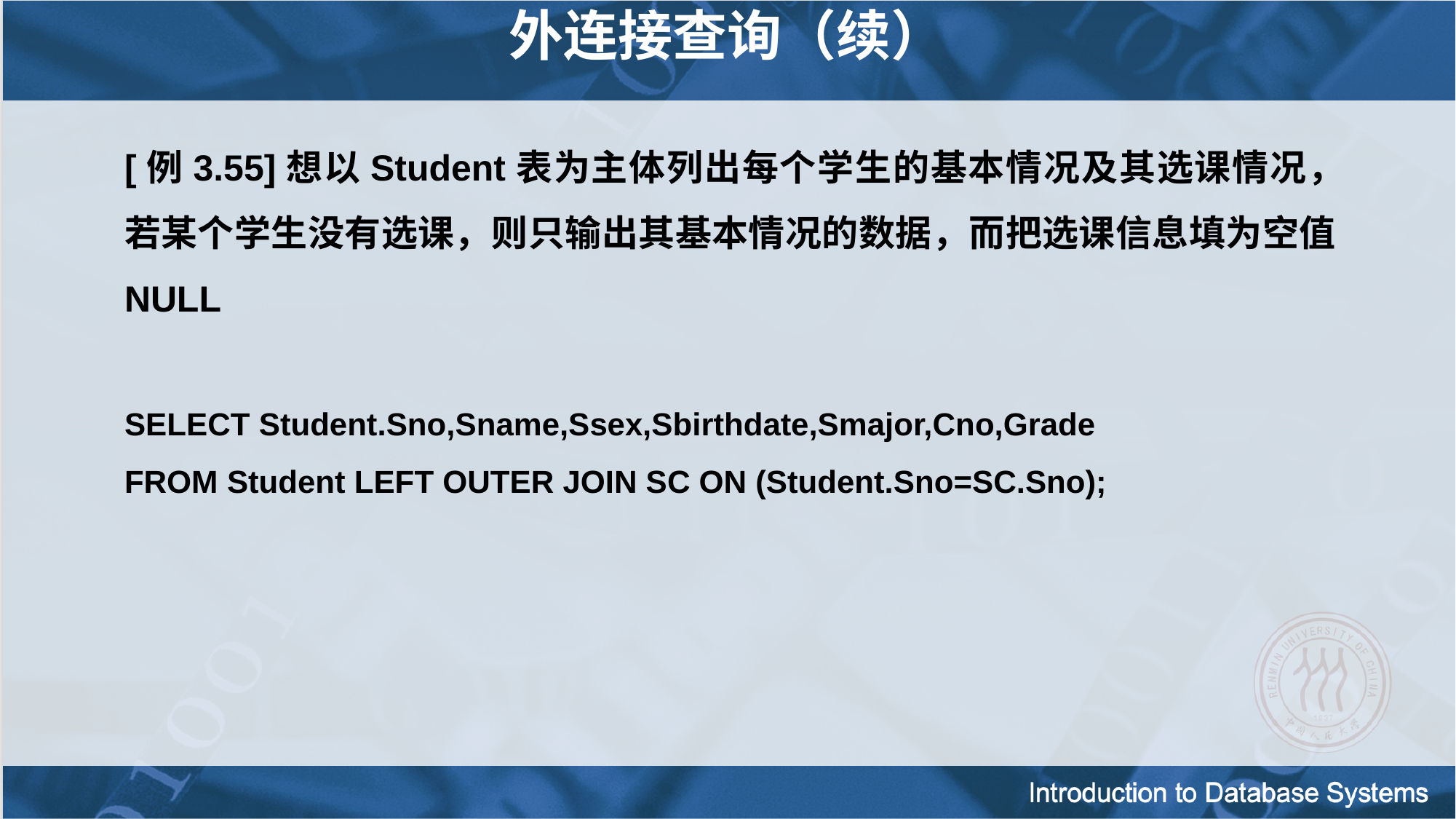

外连接查询（续）
[例3.55]想以Student表为主体列出每个学生的基本情况及其选课情况，若某个学生没有选课，则只输出其基本情况的数据，而把选课信息填为空值NULL

SELECT Student.Sno,Sname,Ssex,Sbirthdate,Smajor,Cno,Grade
FROM Student LEFT OUTER JOIN SC ON (Student.Sno=SC.Sno);